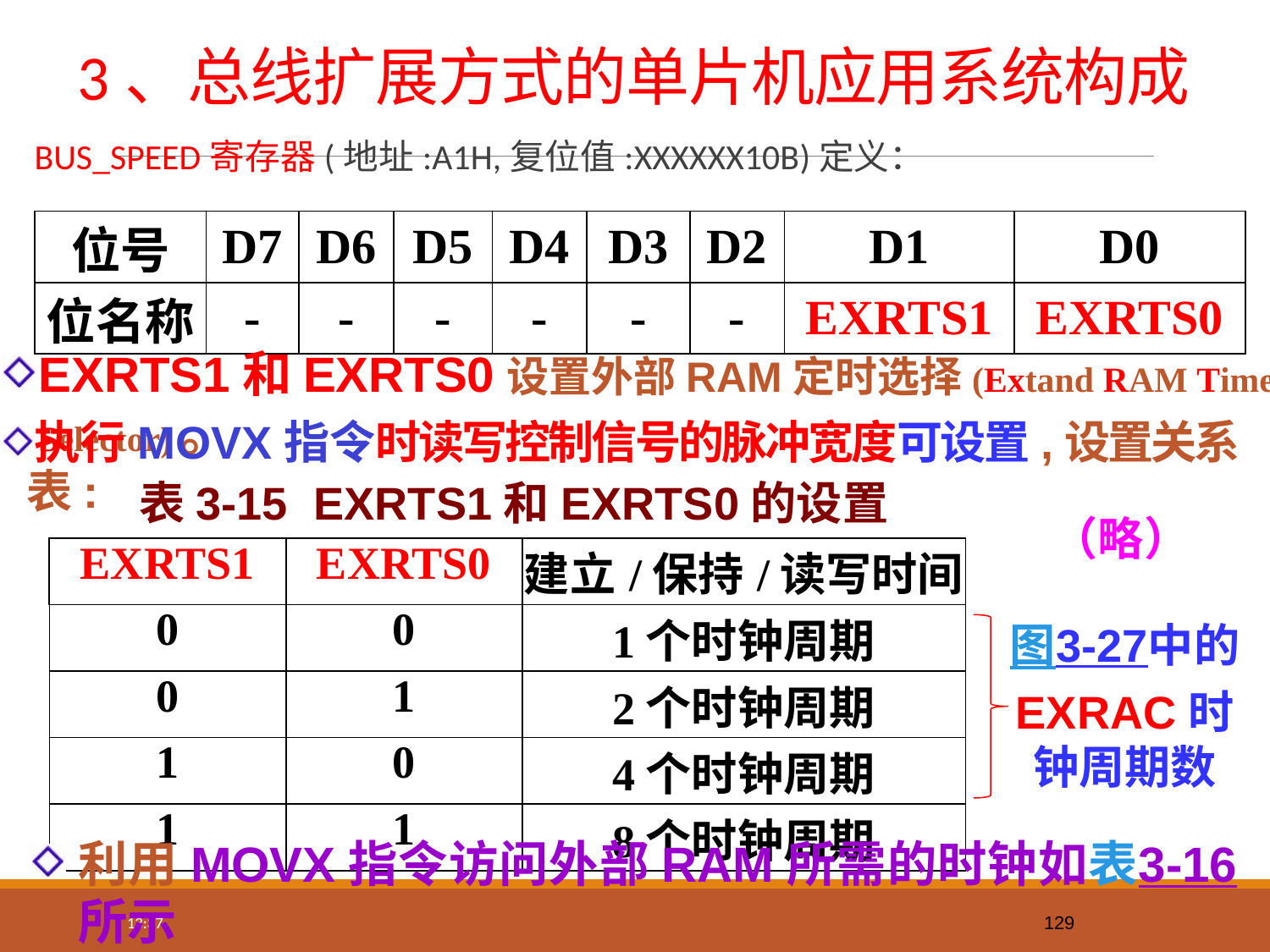

# 3、总线扩展方式的单片机应用系统构成
BUS_SPEED寄存器(地址:A1H,复位值:XXXXXX10B)定义：
| 位号 | D7 | D6 | D5 | D4 | D3 | D2 | D1 | D0 |
| --- | --- | --- | --- | --- | --- | --- | --- | --- |
| 位名称 | - | - | - | - | - | - | EXRTS1 | EXRTS0 |
EXRTS1和EXRTS0设置外部RAM定时选择(Extand RAM Time Selector)。
执行MOVX指令时读写控制信号的脉冲宽度可设置,设置关系表:
表3-15  EXRTS1和EXRTS0的设置
（略）
| EXRTS1 | EXRTS0 | 建立/保持/读写时间 |
| --- | --- | --- |
| 0 | 0 | 1个时钟周期 |
| 0 | 1 | 2个时钟周期 |
| 1 | 0 | 4个时钟周期 |
| 1 | 1 | 8个时钟周期 |
图3-27中的 EXRAC时钟周期数

利用MOVX指令访问外部RAM所需的时钟如表3-16所示。
129
13:37